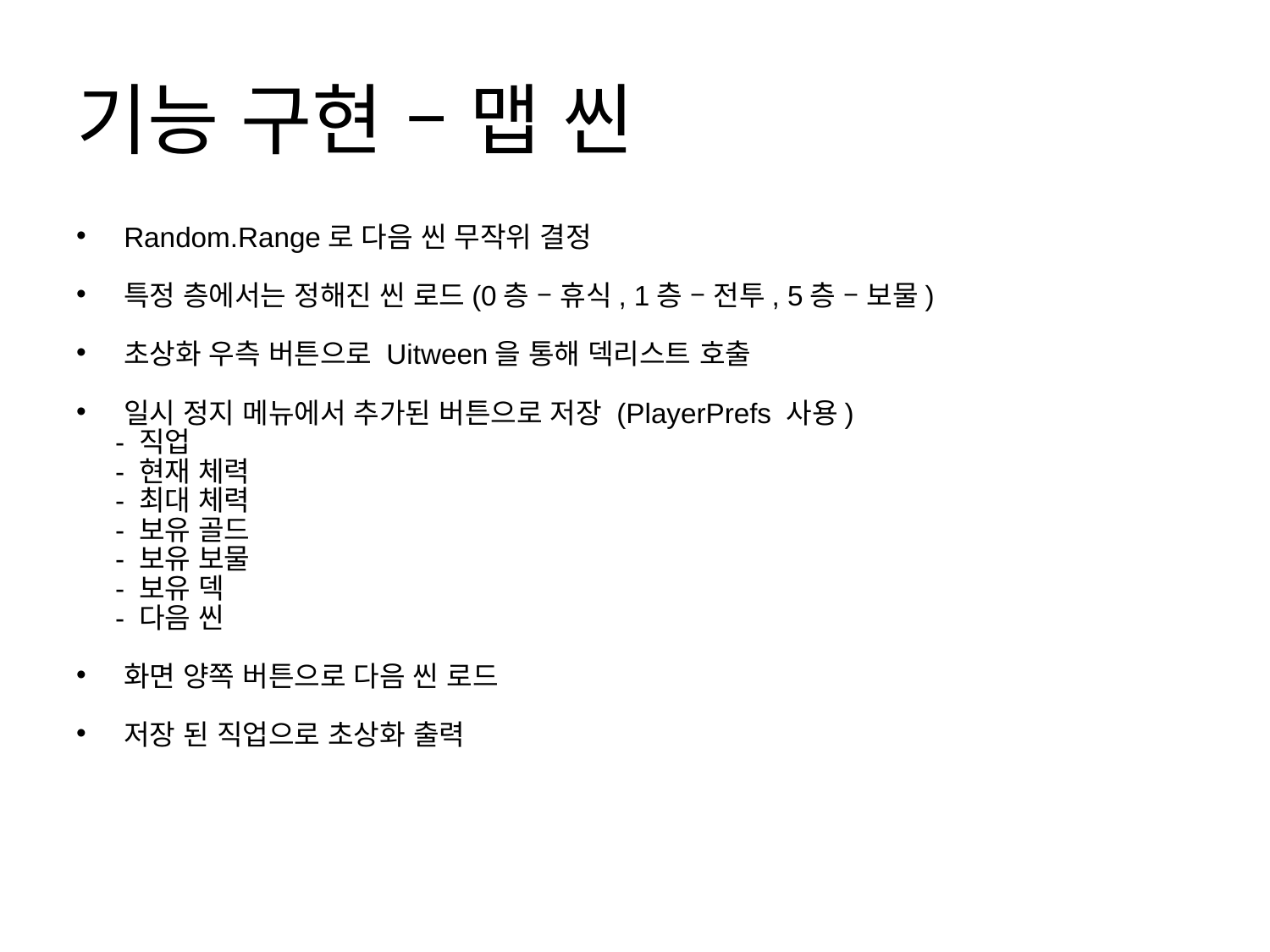

# 기능 구현 – 맵 씬
Random.Range로 다음 씬 무작위 결정

특정 층에서는 정해진 씬 로드(0층 – 휴식, 1층 – 전투, 5층 – 보물)

초상화 우측 버튼으로 Uitween을 통해 덱리스트 호출

일시 정지 메뉴에서 추가된 버튼으로 저장 (PlayerPrefs 사용)
     - 직업
     - 현재 체력
     - 최대 체력
     - 보유 골드
     - 보유 보물
     - 보유 덱
     - 다음 씬

화면 양쪽 버튼으로 다음 씬 로드

저장 된 직업으로 초상화 출력